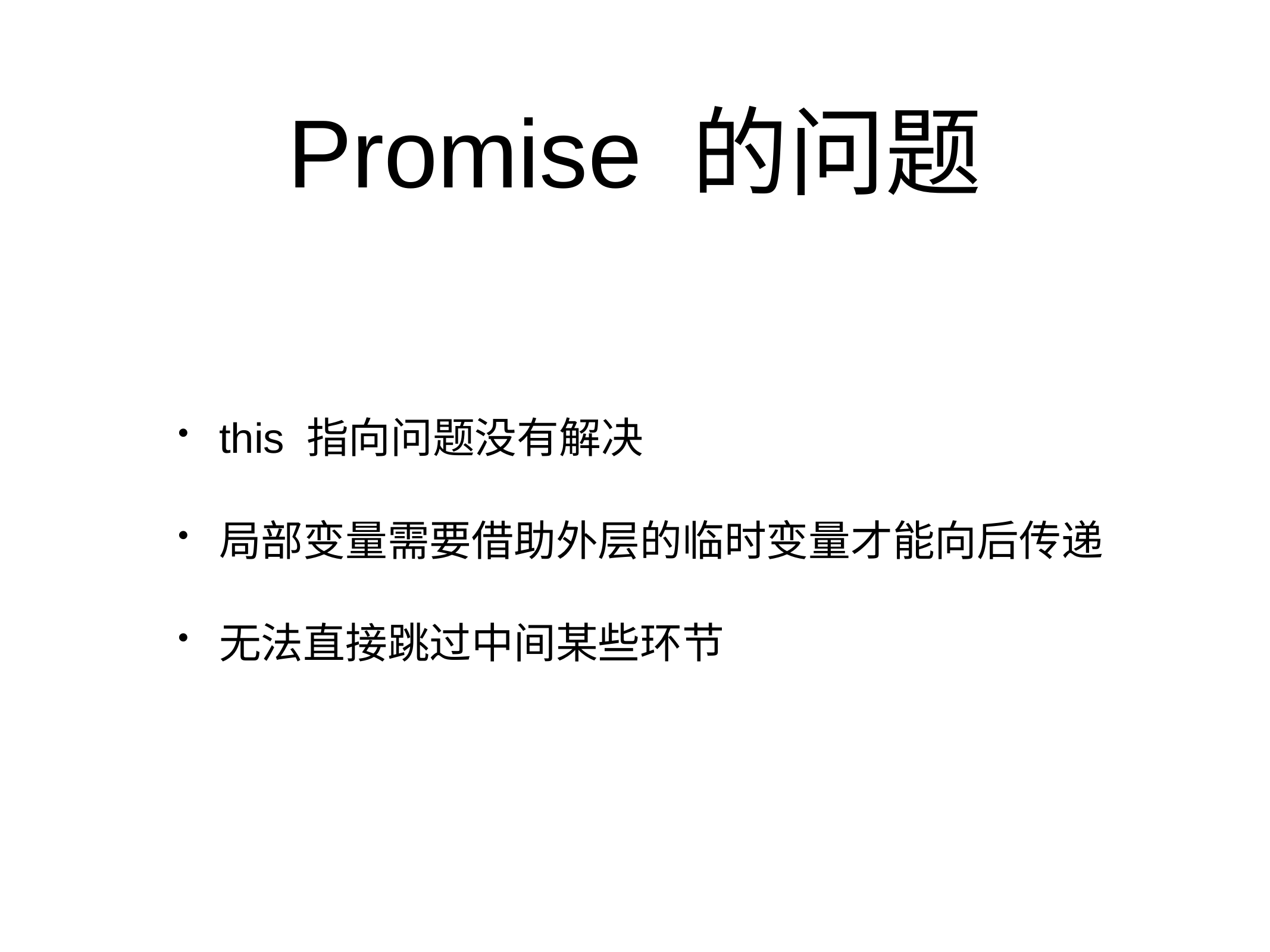

# Promise 的问题
this 指向问题没有解决
局部变量需要借助外层的临时变量才能向后传递
无法直接跳过中间某些环节